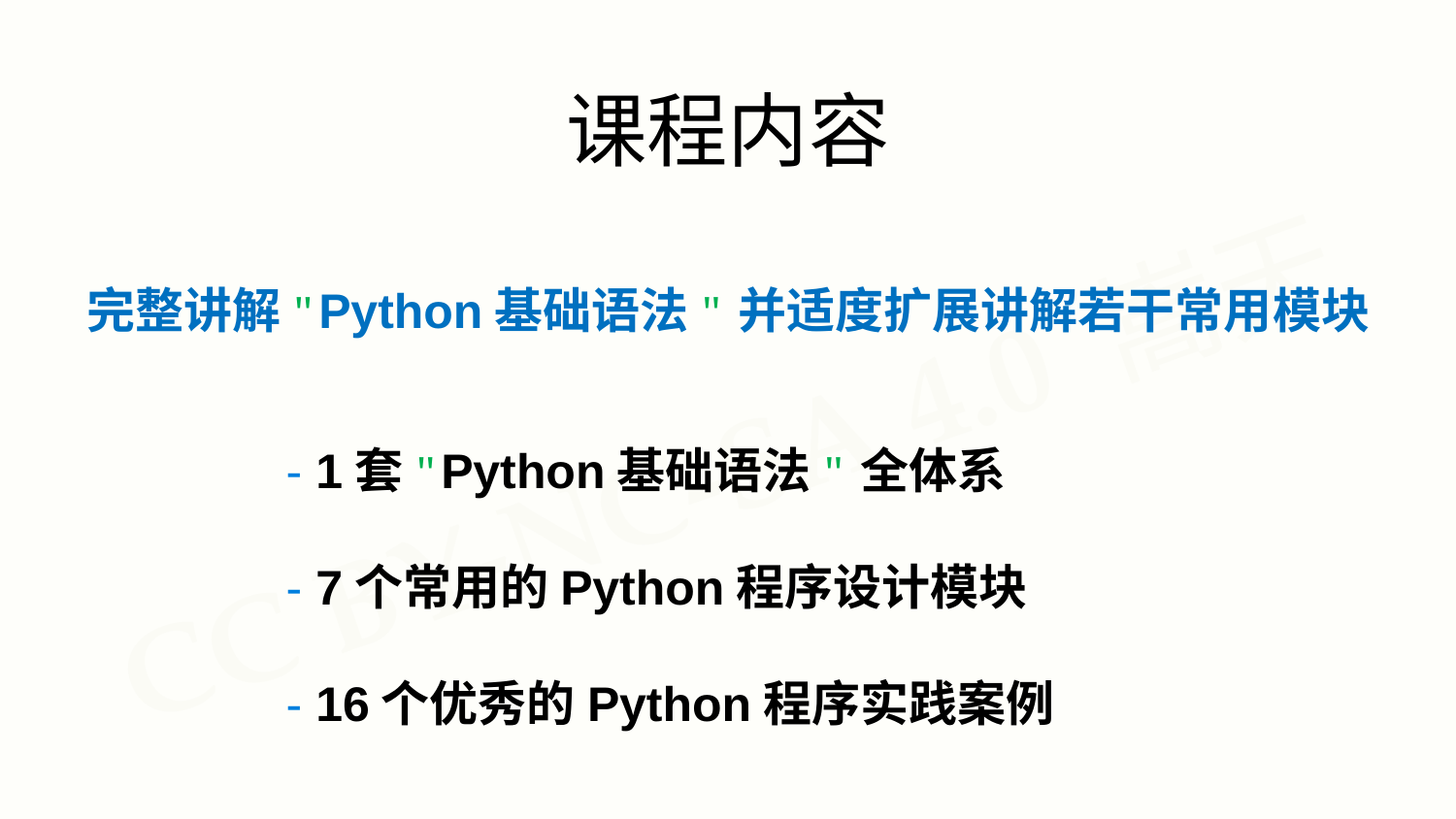

课程内容
完整讲解"Python基础语法"并适度扩展讲解若干常用模块
                    - 1套"Python基础语法"全体系
                    - 7个常用的Python程序设计模块
                    - 16个优秀的Python程序实践案例